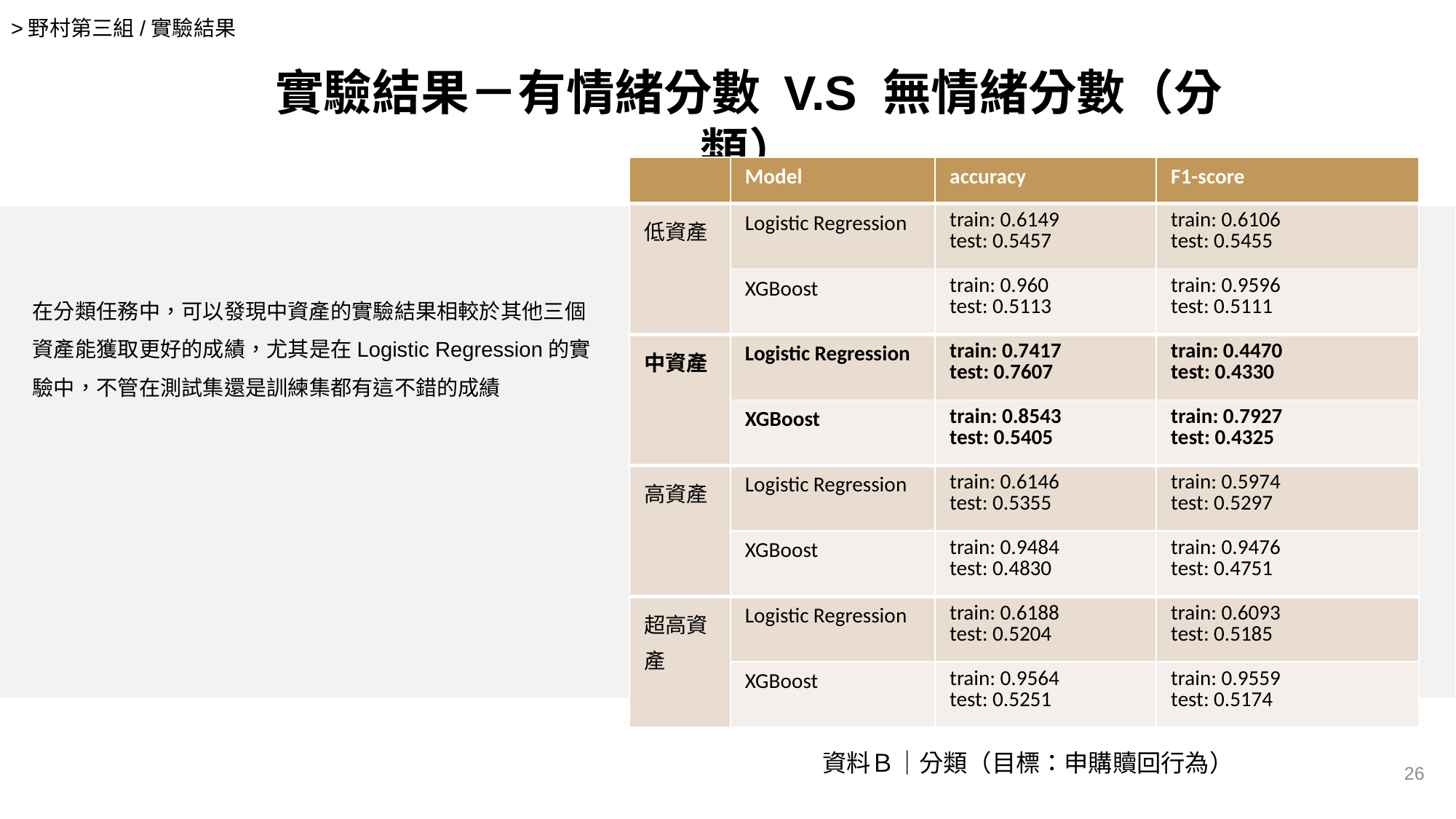

>野村第三組/實驗結果
實驗結果－有情緒分數 V.S 無情緒分數（分類）
|  | Model | accuracy | F1-score |
| --- | --- | --- | --- |
| 低資產 | Logistic Regression | train: 0.6149 test: 0.5457 | train: 0.6106 test: 0.5455 |
|  | XGBoost | train: 0.960 test: 0.5113 | train: 0.9596 test: 0.5111 |
| 中資產 | Logistic Regression | train: 0.7417 test: 0.7607 | train: 0.4470 test: 0.4330 |
|  | XGBoost | train: 0.8543 test: 0.5405 | train: 0.7927 test: 0.4325 |
| 高資產 | Logistic Regression | train: 0.6146 test: 0.5355 | train: 0.5974 test: 0.5297 |
|  | XGBoost | train: 0.9484 test: 0.4830 | train: 0.9476 test: 0.4751 |
| 超高資產 | Logistic Regression | train: 0.6188 test: 0.5204 | train: 0.6093 test: 0.5185 |
|  | XGBoost | train: 0.9564 test: 0.5251 | train: 0.9559 test: 0.5174 |

在分類任務中，可以發現中資產的實驗結果相較於其他三個資產能獲取更好的成績，尤其是在Logistic Regression的實驗中，不管在測試集還是訓練集都有這不錯的成績
資料Ｂ｜分類（目標：申購贖回行為）
26